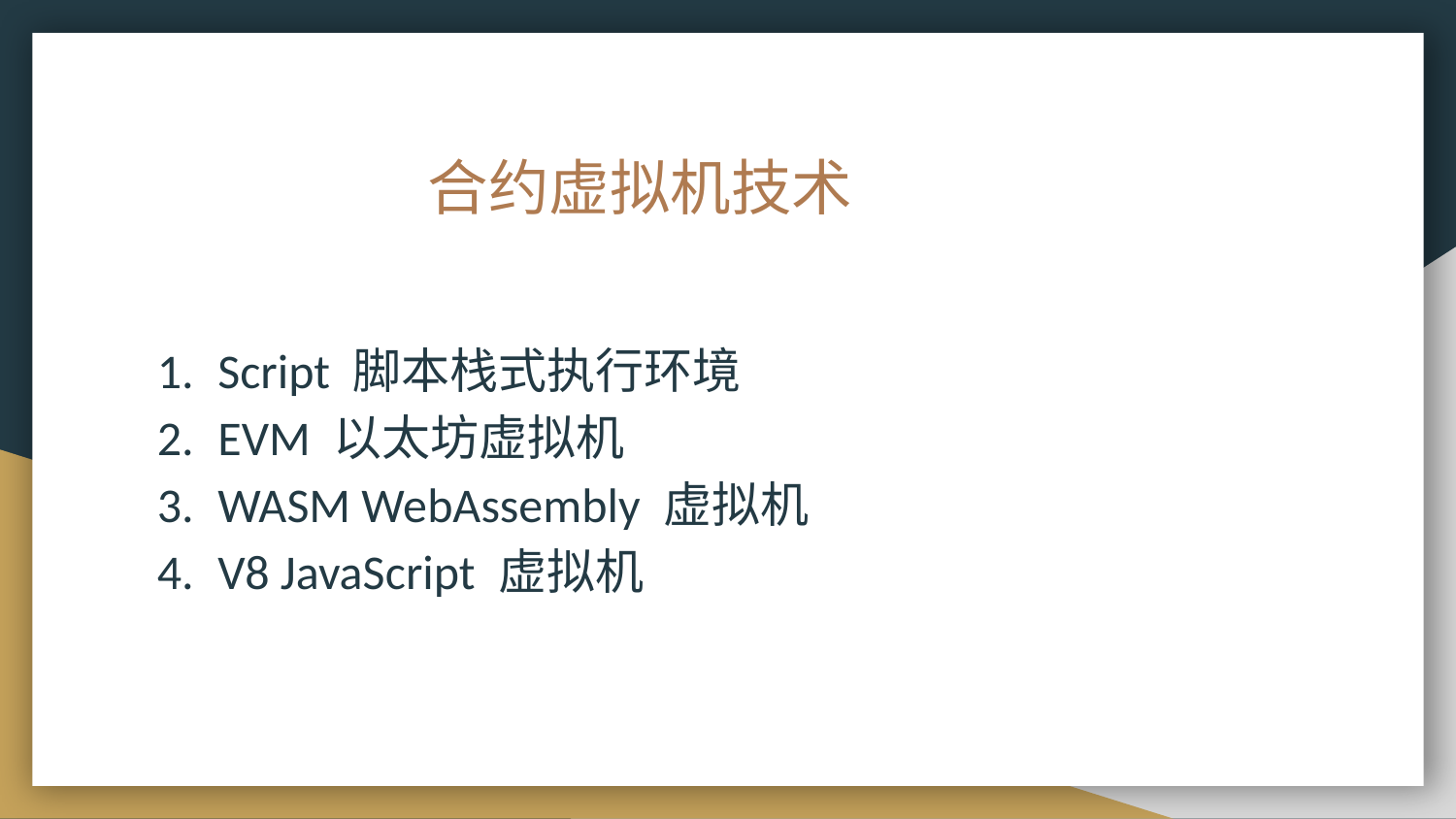

# 合约虚拟机技术
Script 脚本栈式执行环境
EVM 以太坊虚拟机
WASM WebAssembly 虚拟机
V8 JavaScript 虚拟机